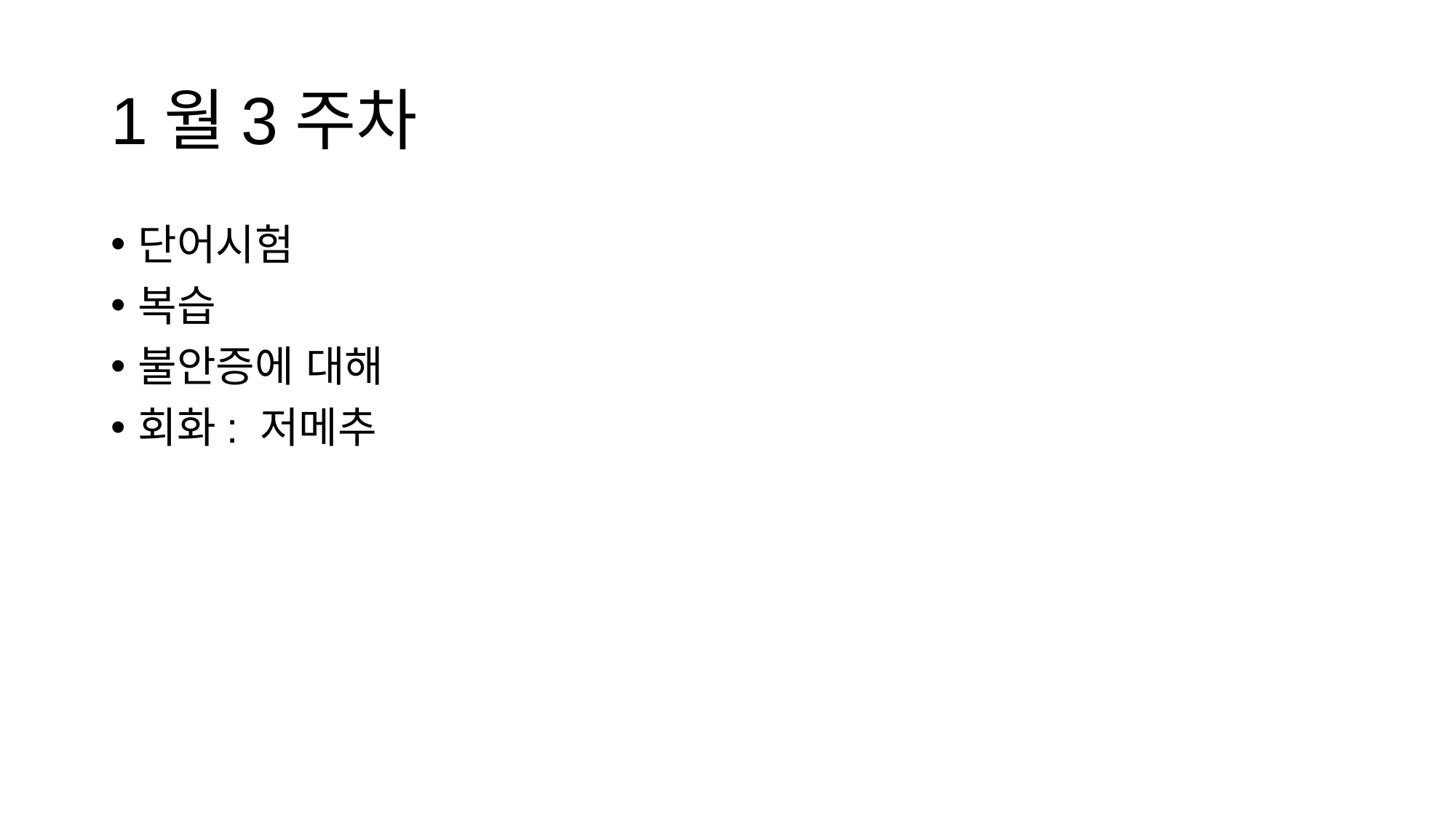

# 1월3주차
단어시험
복습
불안증에 대해
회화: 저메추